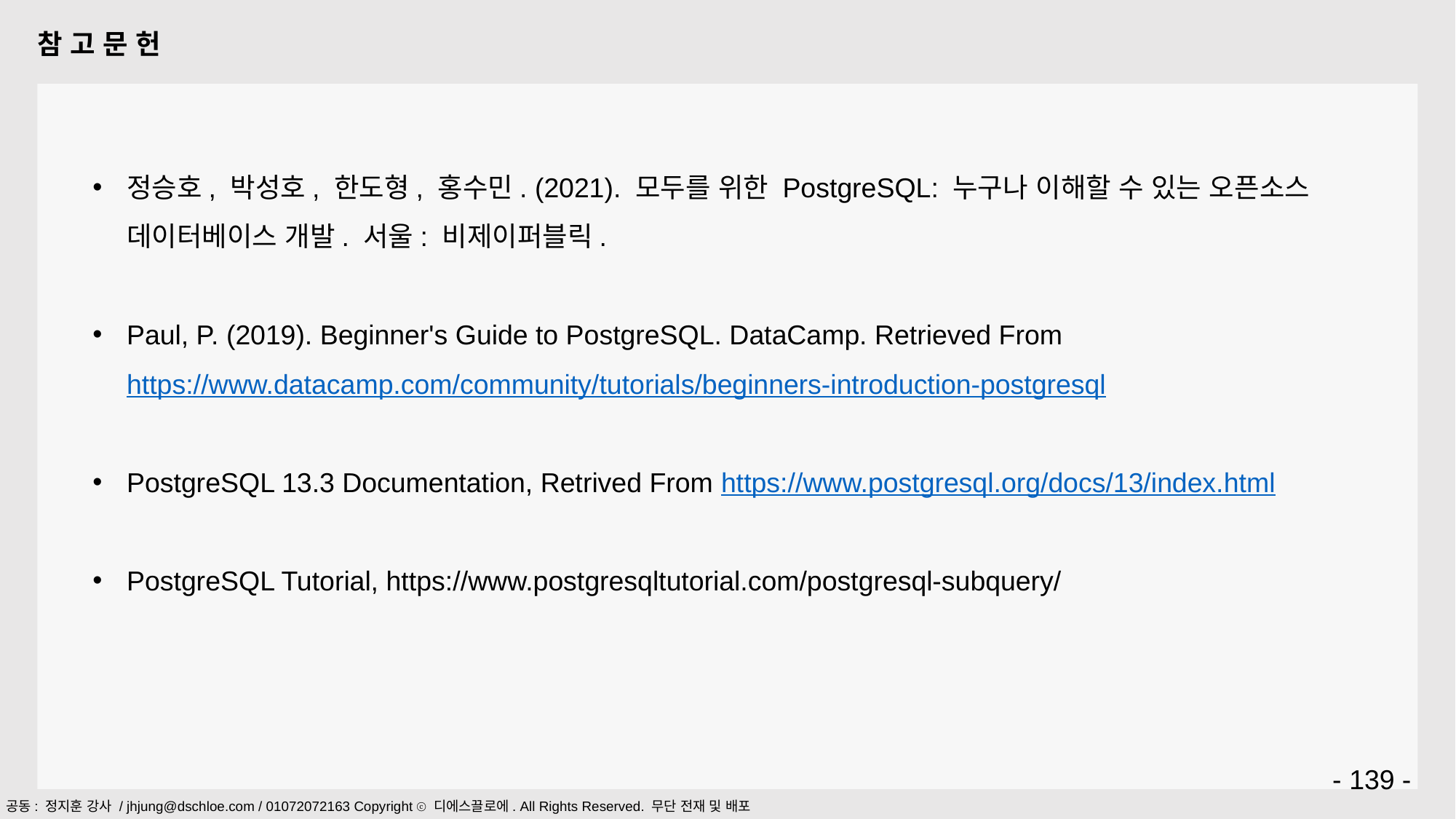

참 고 문 헌
정승호, 박성호, 한도형, 홍수민. (2021). 모두를 위한 PostgreSQL: 누구나 이해할 수 있는 오픈소스 데이터베이스 개발. 서울: 비제이퍼블릭.

Paul, P. (2019). Beginner's Guide to PostgreSQL. DataCamp. Retrieved From https://www.datacamp.com/community/tutorials/beginners-introduction-postgresql

PostgreSQL 13.3 Documentation, Retrived From https://www.postgresql.org/docs/13/index.html

PostgreSQL Tutorial, https://www.postgresqltutorial.com/postgresql-subquery/
- 139 -